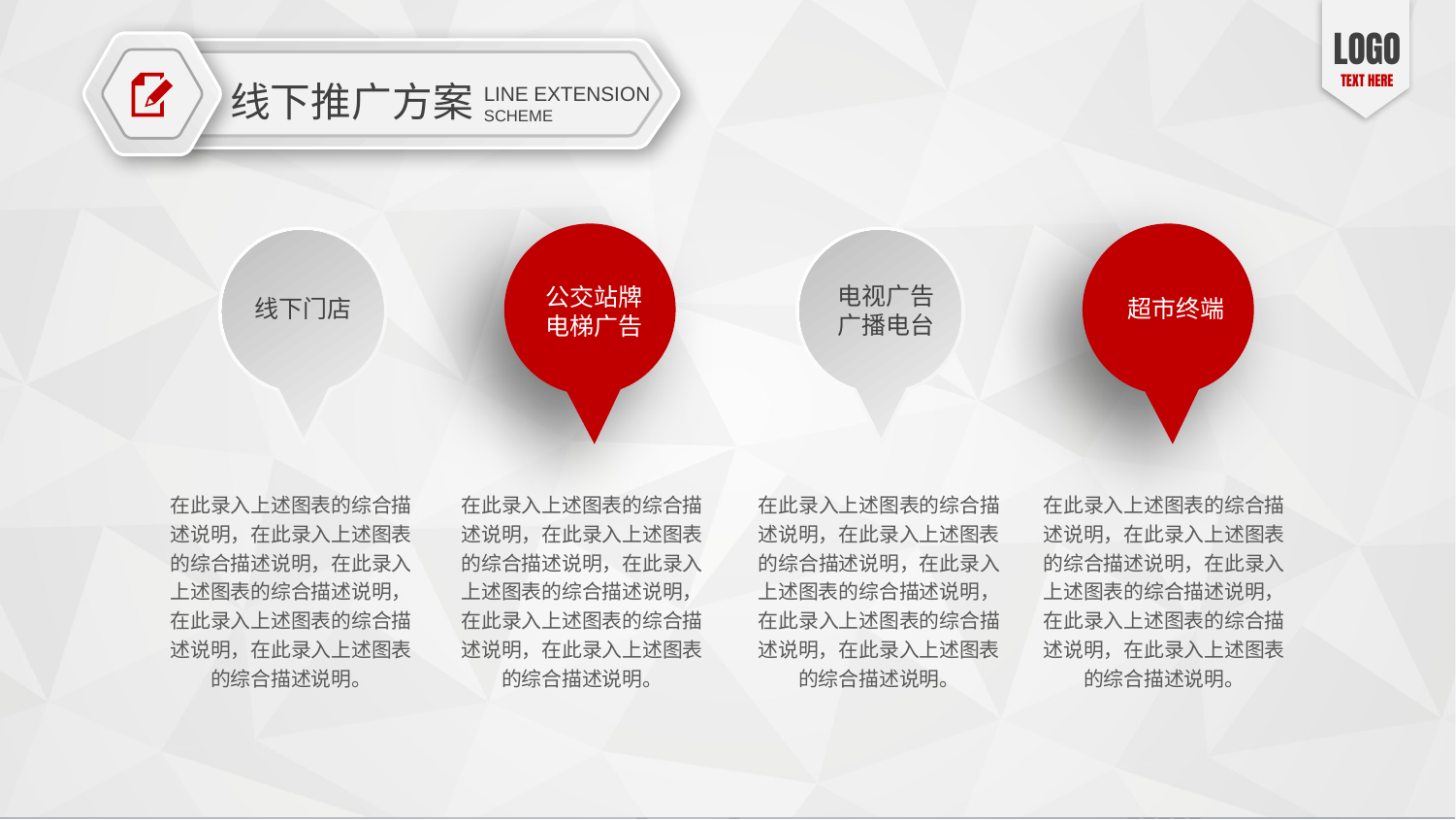

LOGO
TEXT HERE

线下推广方案

LINE EXTENSION
SCHEME

电视广告
广播电台
公交站牌
电梯广告
线下门店
超市终端
在此录入上述图表的综合描述说明，在此录入上述图表的综合描述说明，在此录入上述图表的综合描述说明，在此录入上述图表的综合描述说明，在此录入上述图表的综合描述说明。
在此录入上述图表的综合描述说明，在此录入上述图表的综合描述说明，在此录入上述图表的综合描述说明，在此录入上述图表的综合描述说明，在此录入上述图表的综合描述说明。
在此录入上述图表的综合描述说明，在此录入上述图表的综合描述说明，在此录入上述图表的综合描述说明，在此录入上述图表的综合描述说明，在此录入上述图表的综合描述说明。
在此录入上述图表的综合描述说明，在此录入上述图表的综合描述说明，在此录入上述图表的综合描述说明，在此录入上述图表的综合描述说明，在此录入上述图表的综合描述说明。